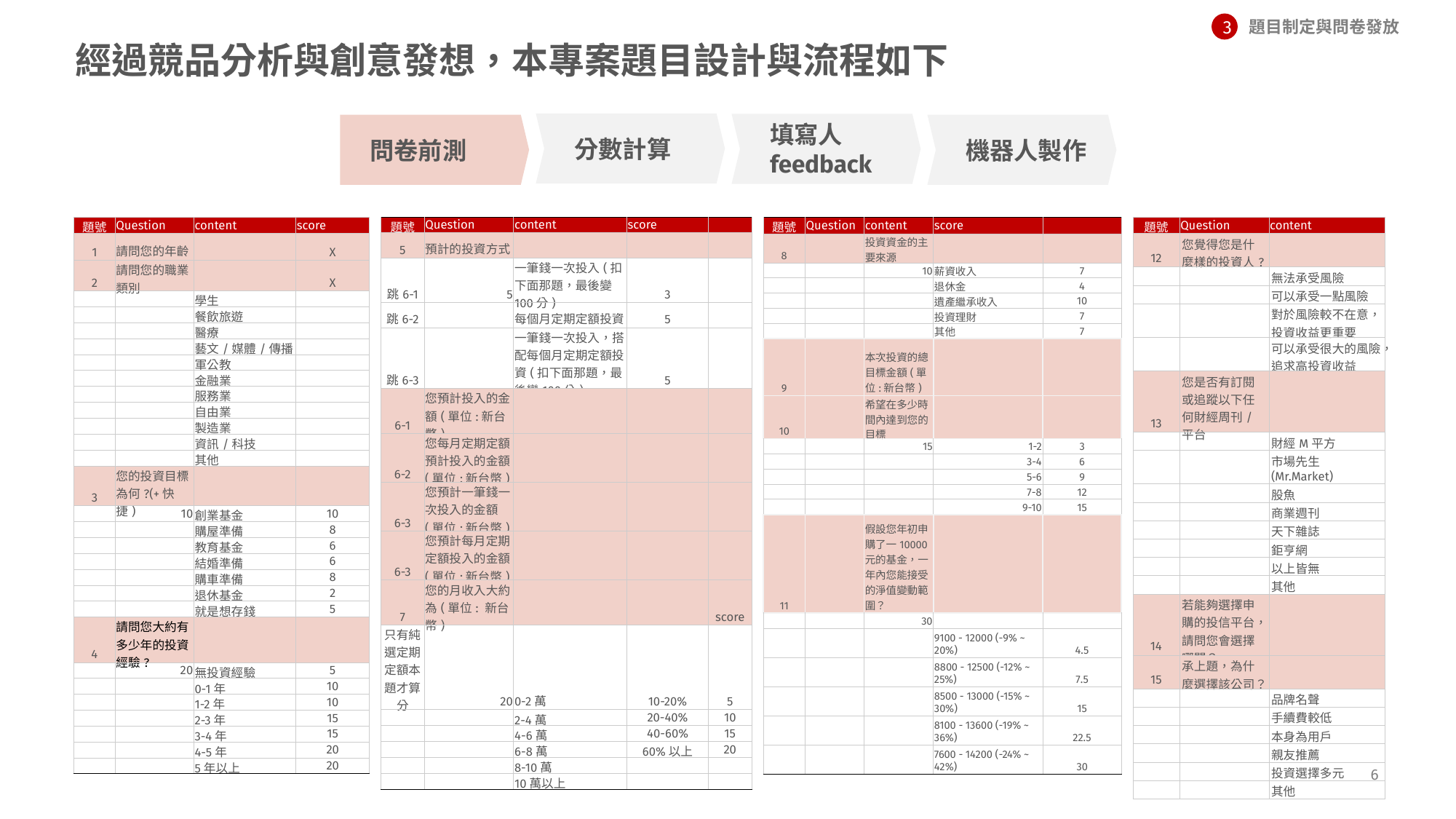

題目制定與問卷發放
3
# 經過競品分析與創意發想，本專案題目設計與流程如下
分數計算
填寫人feedback
問卷前測
機器人製作
| 題號 | Question | content |
| --- | --- | --- |
| 12 | 您覺得您是什麼樣的投資人? |  |
|  |  | 無法承受風險 |
|  |  | 可以承受一點風險 |
|  |  | 對於風險較不在意，投資收益更重要 |
|  |  | 可以承受很大的風險，追求高投資收益 |
| 13 | 您是否有訂閱或追蹤以下任何財經周刊/ 平台 |  |
|  |  | 財經M平方 |
|  |  | 市場先生(Mr.Market) |
|  |  | 股魚 |
|  |  | 商業週刊 |
|  |  | 天下雜誌 |
|  |  | 鉅亨網 |
|  |  | 以上皆無 |
|  |  | 其他 |
| 14 | 若能夠選擇申購的投信平台，請問您會選擇哪間？ |  |
| 15 | 承上題，為什麼選擇該公司？ |  |
|  |  | 品牌名聲 |
|  |  | 手續費較低 |
|  |  | 本身為用戶 |
|  |  | 親友推薦 |
|  |  | 投資選擇多元 |
|  |  | 其他 |
| 題號 | Question | content | score |  |
| --- | --- | --- | --- | --- |
| 5 | 預計的投資方式 |  |  |  |
| 跳6-1 | 5 | 一筆錢一次投入(扣下面那題，最後變100分) | 3 |  |
| 跳6-2 |  | 每個月定期定額投資 | 5 |  |
| 跳6-3 |  | 一筆錢一次投入，搭配每個月定期定額投資(扣下面那題，最後變100分) | 5 |  |
| 6-1 | 您預計投入的金額(單位:新台幣) |  |  |  |
| 6-2 | 您每月定期定額預計投入的金額(單位:新台幣) |  |  |  |
| 6-3 | 您預計一筆錢一次投入的金額(單位:新台幣) |  |  |  |
| 6-3 | 您預計每月定期定額投入的金額(單位:新台幣) |  |  |  |
| 7 | 您的月收入大約為(單位: 新台幣) |  |  | score |
| 只有純選定期定額本題才算分 | 20 | 0-2萬 | 10-20% | 5 |
|  |  | 2-4萬 | 20-40% | 10 |
|  |  | 4-6萬 | 40-60% | 15 |
|  |  | 6-8萬 | 60%以上 | 20 |
|  |  | 8-10萬 |  |  |
|  |  | 10萬以上 |  |  |
| 題號 | Question | content | score |  |
| --- | --- | --- | --- | --- |
| 8 |  | 投資資金的主要來源 |  |  |
|  |  | 10 | 薪資收入 | 7 |
|  |  |  | 退休金 | 4 |
|  |  |  | 遺產繼承收入 | 10 |
|  |  |  | 投資理財 | 7 |
|  |  |  | 其他 | 7 |
| 9 |  | 本次投資的總目標金額(單位:新台幣) |  |  |
| 10 |  | 希望在多少時間內達到您的目標 |  |  |
|  |  | 15 | 1-2 | 3 |
|  |  |  | 3-4 | 6 |
|  |  |  | 5-6 | 9 |
|  |  |  | 7-8 | 12 |
|  |  |  | 9-10 | 15 |
| 11 |  | 假設您年初申購了一10000元的基金，一年內您能接受的淨值變動範圍？ |  |  |
|  |  | 30 |  |  |
|  |  |  | 9100 - 12000 (-9% ~ 20%) | 4.5 |
|  |  |  | 8800 - 12500 (-12% ~ 25%) | 7.5 |
|  |  |  | 8500 - 13000 (-15% ~ 30%) | 15 |
|  |  |  | 8100 - 13600 (-19% ~ 36%) | 22.5 |
|  |  |  | 7600 - 14200 (-24% ~ 42%) | 30 |
| 題號 | Question | content | score |
| --- | --- | --- | --- |
| 1 | 請問您的年齡 |  | X |
| 2 | 請問您的職業類別 |  | X |
|  |  | 學生 |  |
|  |  | 餐飲旅遊 |  |
|  |  | 醫療 |  |
|  |  | 藝文/媒體/傳播 |  |
|  |  | 軍公教 |  |
|  |  | 金融業 |  |
|  |  | 服務業 |  |
|  |  | 自由業 |  |
|  |  | 製造業 |  |
|  |  | 資訊/科技 |  |
|  |  | 其他 |  |
| 3 | 您的投資目標為何?(+快捷) |  |  |
|  | 10 | 創業基金 | 10 |
|  |  | 購屋準備 | 8 |
|  |  | 教育基金 | 6 |
|  |  | 結婚準備 | 6 |
|  |  | 購車準備 | 8 |
|  |  | 退休基金 | 2 |
|  |  | 就是想存錢 | 5 |
| 4 | 請問您大約有多少年的投資經驗? |  |  |
|  | 20 | 無投資經驗 | 5 |
|  |  | 0-1年 | 10 |
|  |  | 1-2年 | 10 |
|  |  | 2-3年 | 15 |
|  |  | 3-4年 | 15 |
|  |  | 4-5年 | 20 |
|  |  | 5年以上 | 20 |